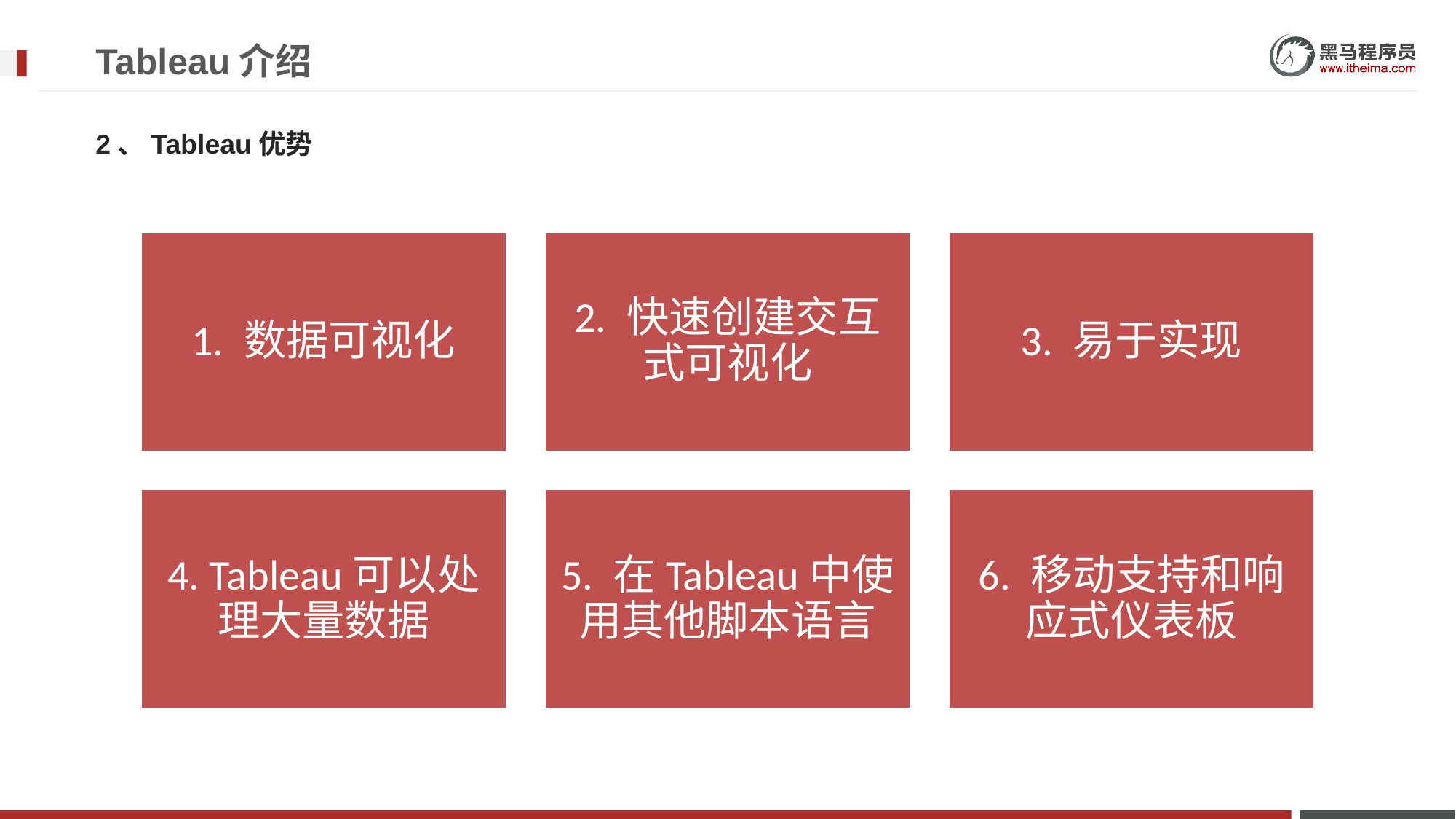

# Tableau介绍
2、Tableau优势
1. 数据可视化
2. 快速创建交互式可视化
3. 易于实现
4. Tableau可以处理大量数据
5. 在Tableau中使用其他脚本语言
6. 移动支持和响应式仪表板